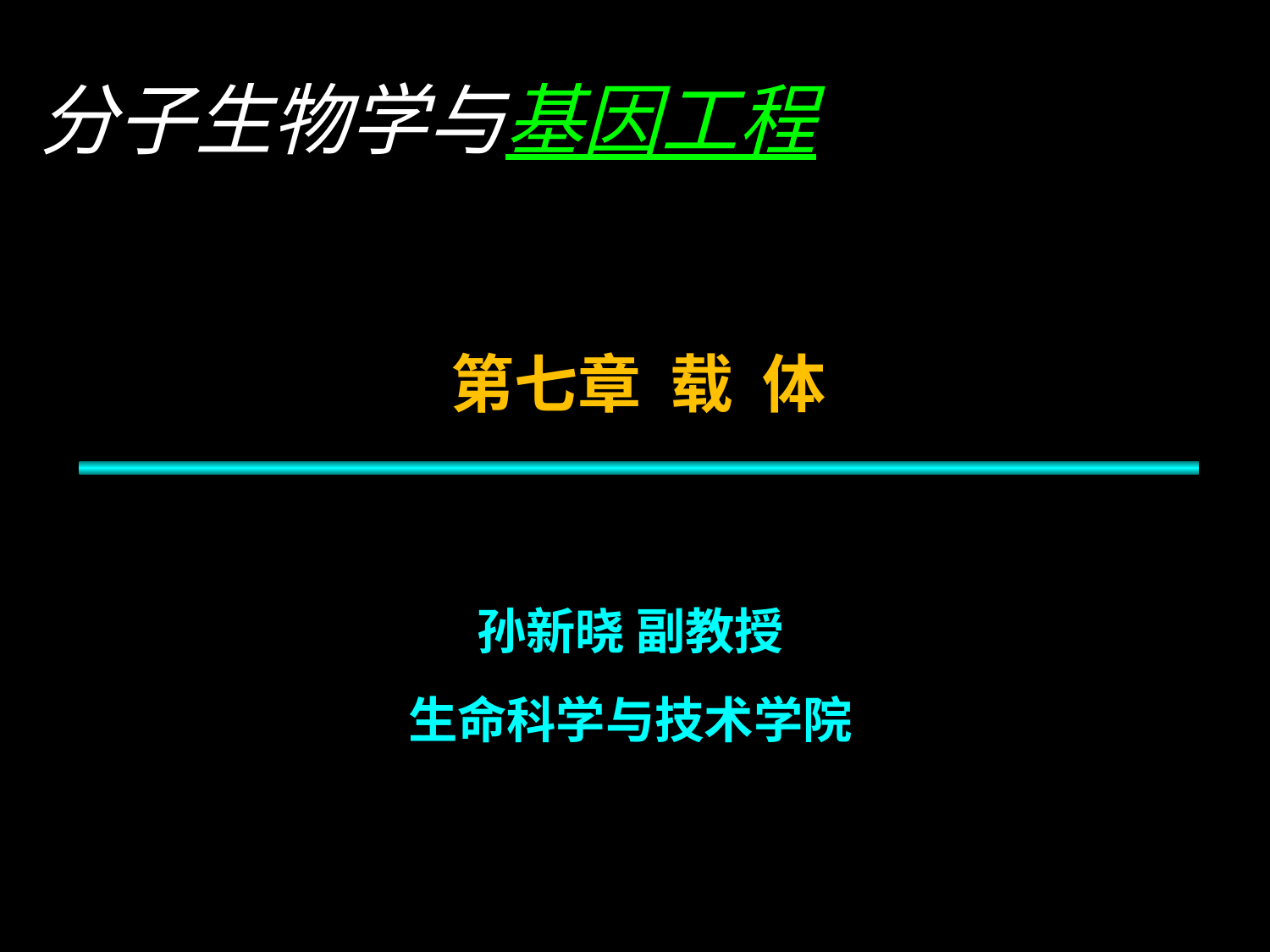

分子生物学与基因工程
第七章  载  体

孙新晓 副教授
生命科学与技术学院